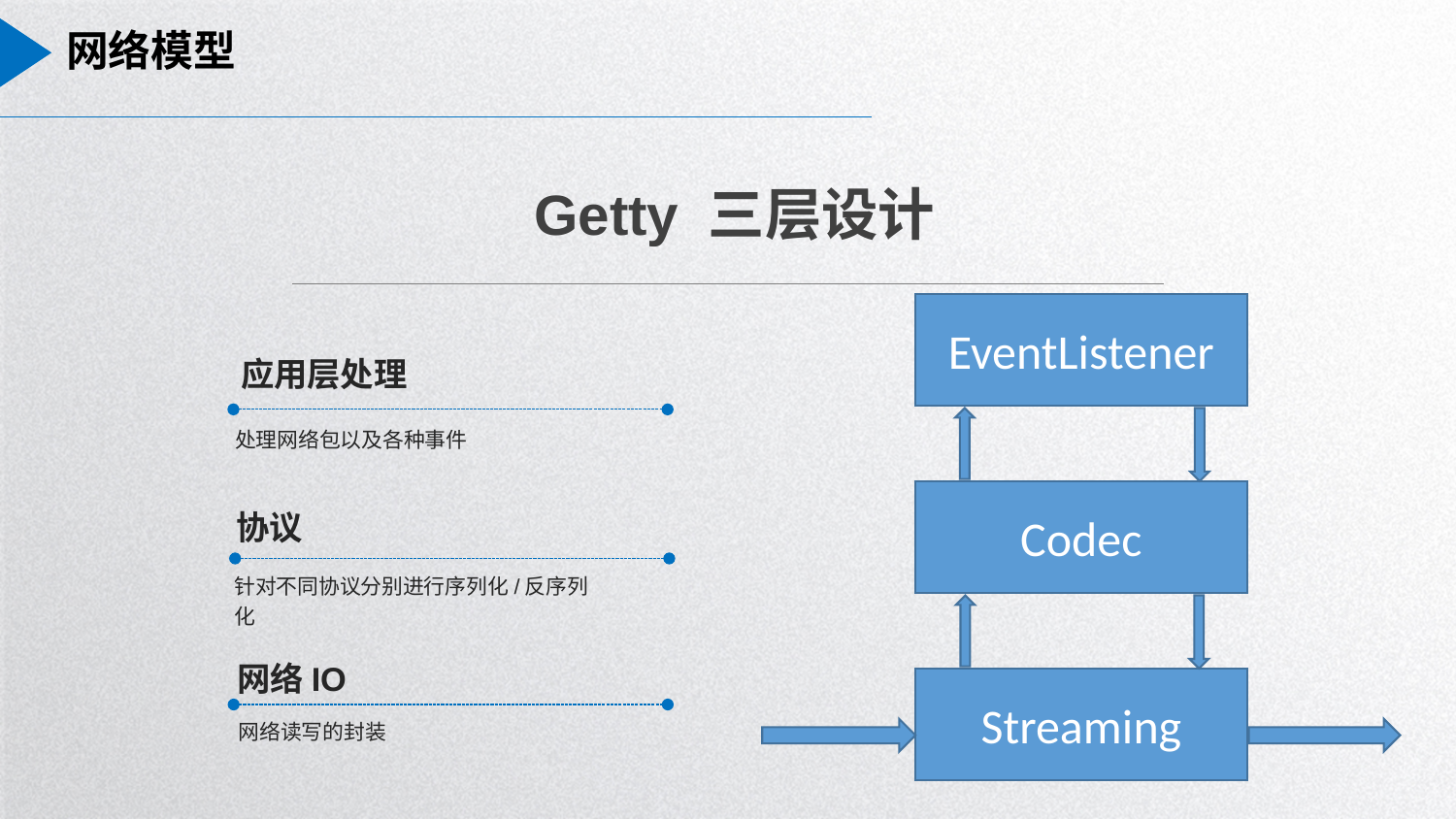

E6636BC20180234D78A0072836F0BF7012B9B20017B52B70A6D98136B1692B569B4DB638E16B8B03221924083846D7EBBA19217A31D0BB311BBFC215713E1DD124FE9FADEE2794A7548B25C761F245D6DCC1E3E77492517FB8FF11984C0F4C58DAD62B913E3
# 网络模型

Getty 三层设计
EventListener

Codec

Streaming

应用层处理

   处理网络包以及各种事件

协议
针对不同协议分别进行序列化/反序列化
网络IO
网络读写的封装